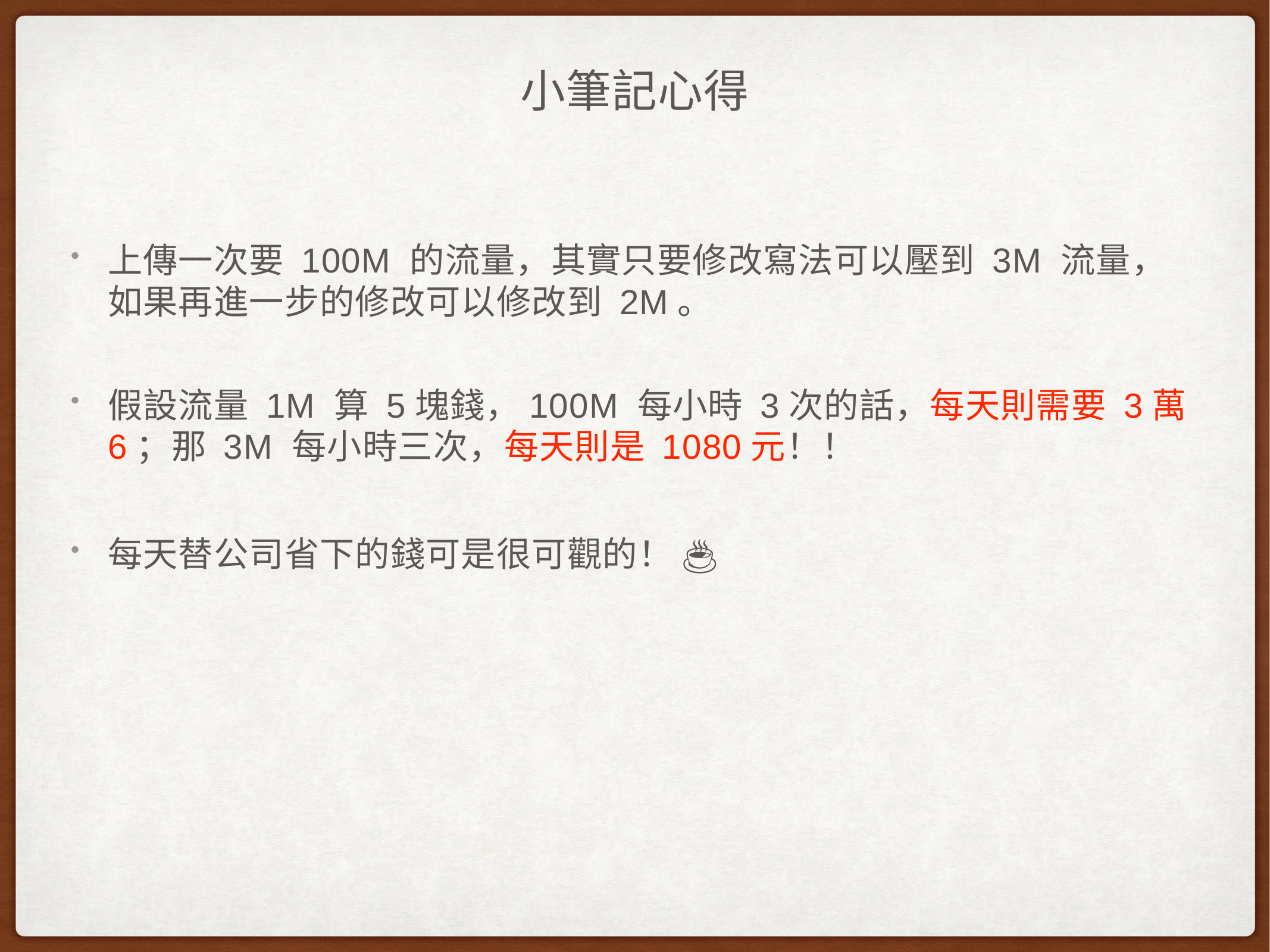

# 小筆記心得
上傳一次要 100M 的流量，其實只要修改寫法可以壓到 3M 流量，如果再進一步的修改可以修改到 2M。
假設流量 1M 算 5塊錢，100M 每小時 3次的話，每天則需要 3萬6；那 3M 每小時三次，每天則是 1080元！！
每天替公司省下的錢可是很可觀的！ 🍵